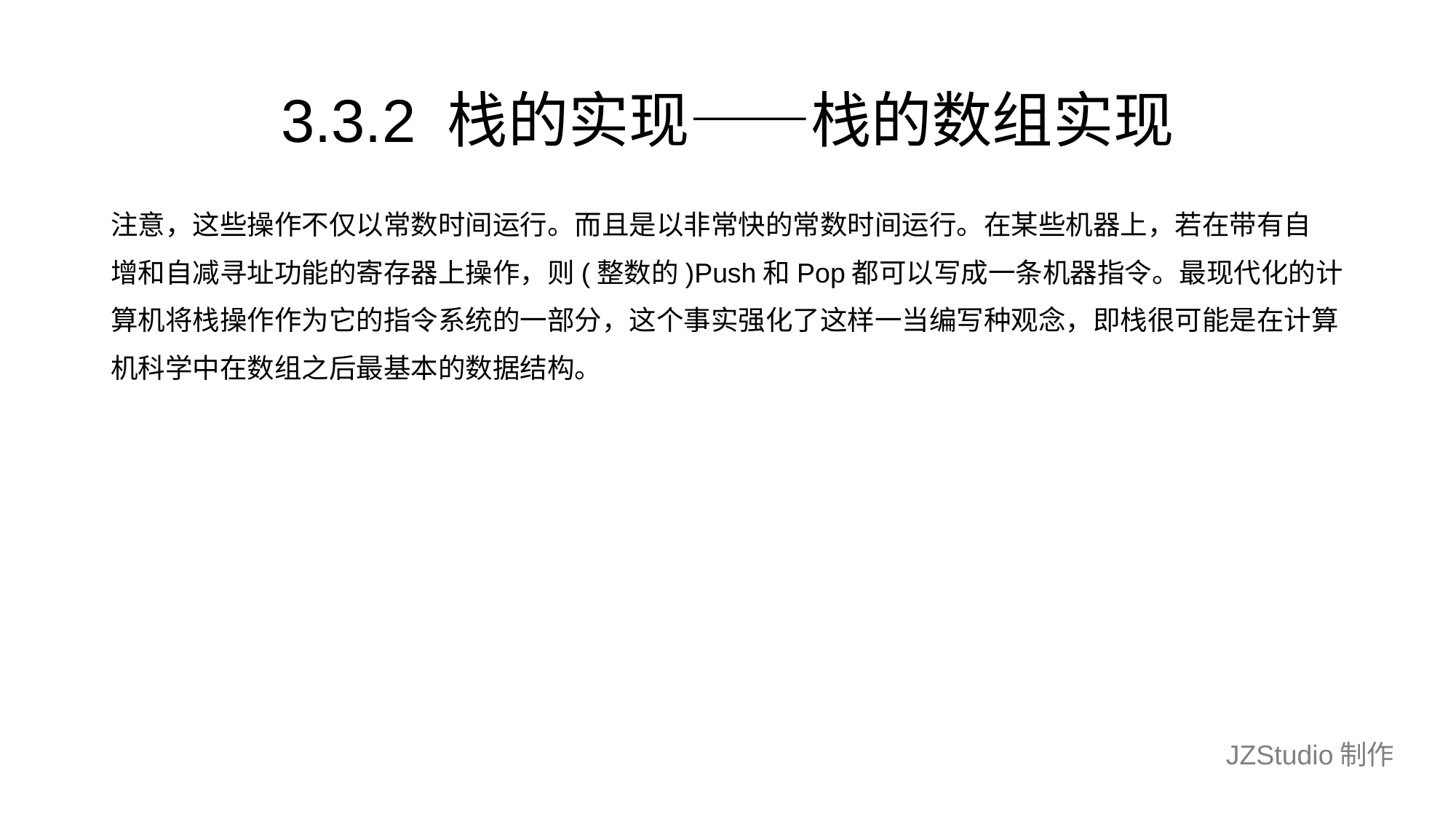

# 3.3.2 栈的实现——栈的数组实现
注意，这些操作不仅以常数时间运行。而且是以非常快的常数时间运行。在某些机器上，若在带有自
增和自减寻址功能的寄存器上操作，则(整数的)Push和Pop都可以写成一条机器指令。最现代化的计
算机将栈操作作为它的指令系统的一部分，这个事实强化了这样一当编写种观念，即栈很可能是在计算
机科学中在数组之后最基本的数据结构。